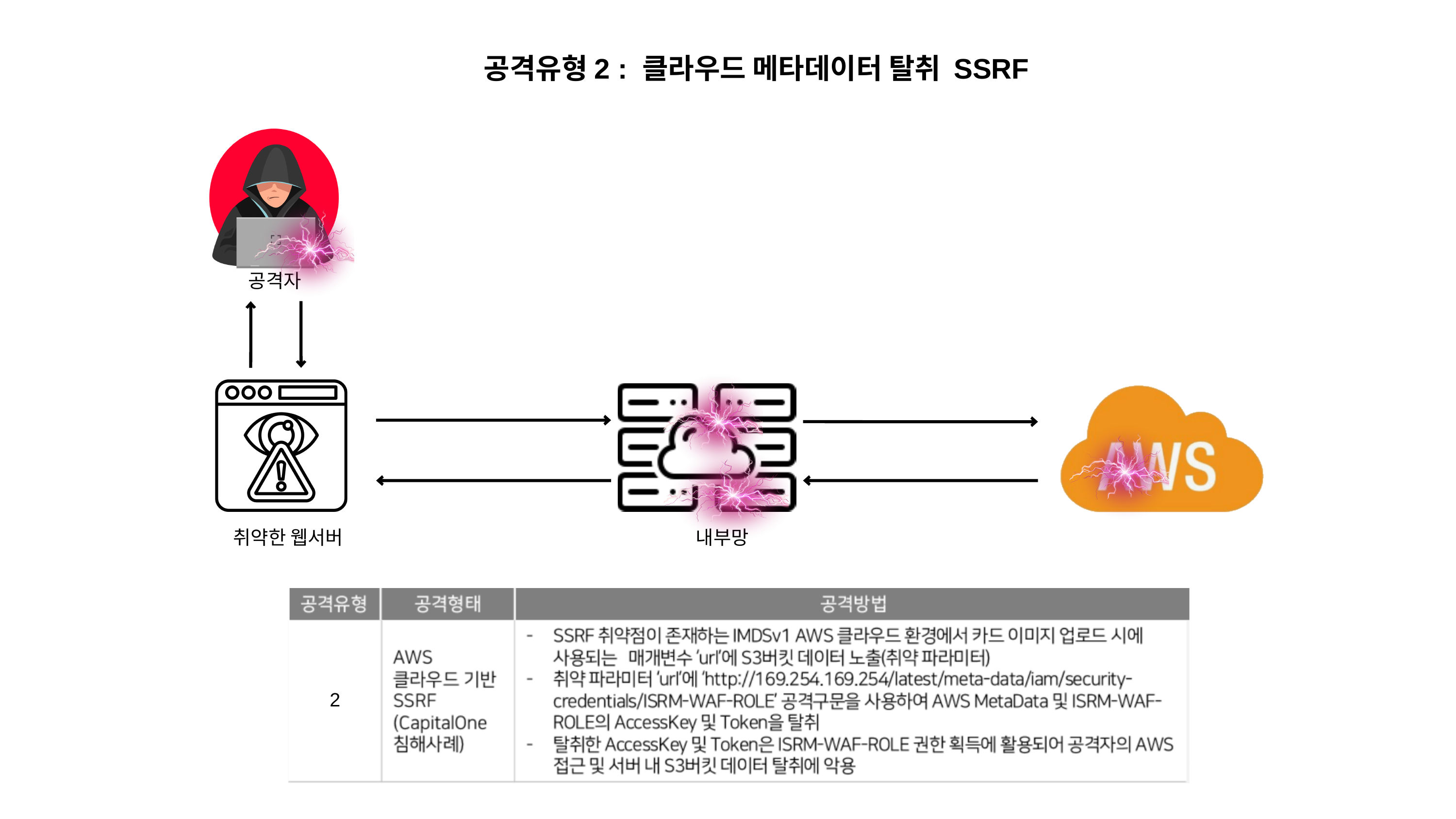

공격유형2 : 클라우드 메타데이터 탈취 SSRF

공격자

취약한 웹서버
내부망

2